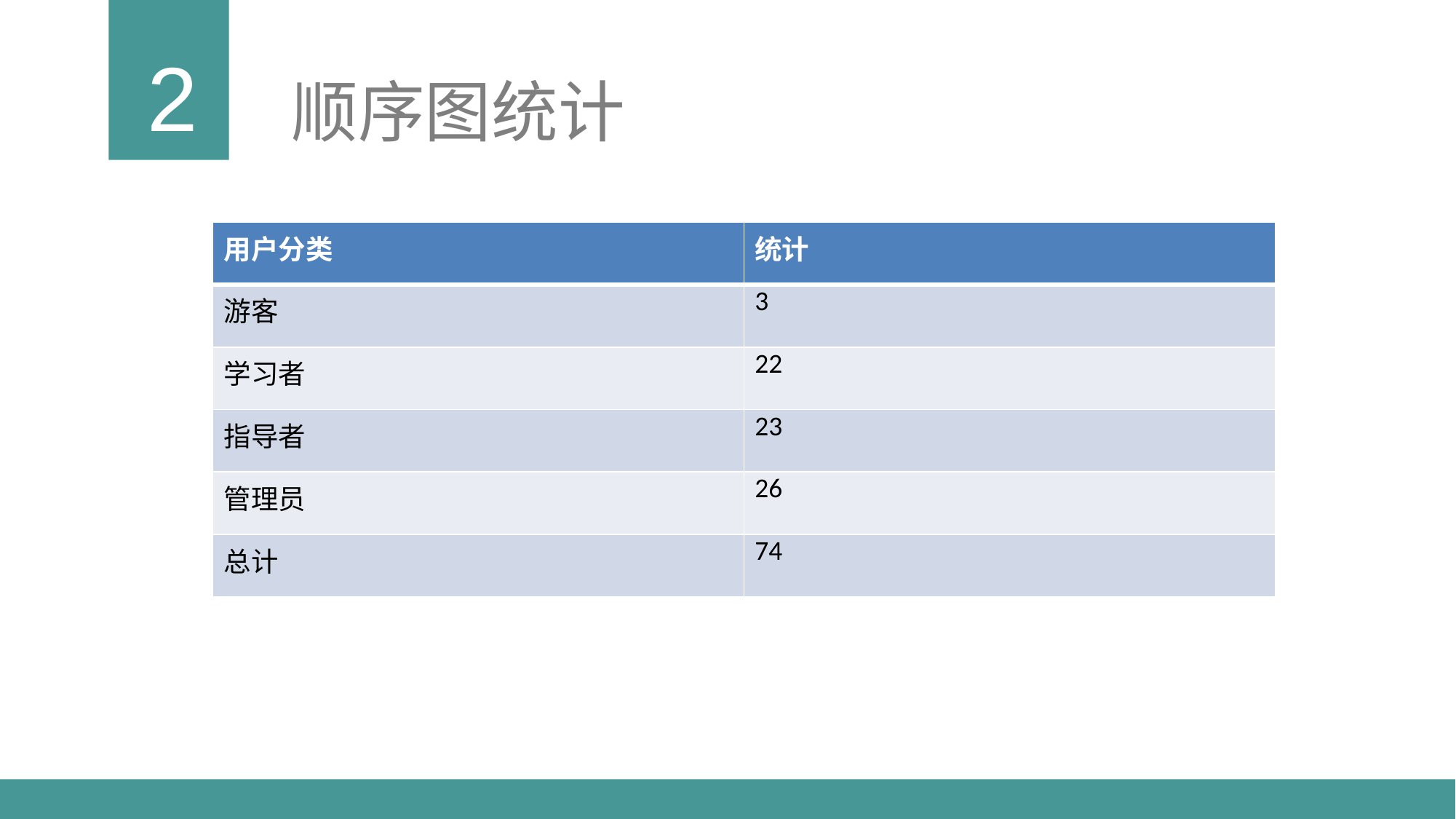

2
顺序图统计
| 用户分类 | 统计 |
| --- | --- |
| 游客 | 3 |
| 学习者 | 22 |
| 指导者 | 23 |
| 管理员 | 26 |
| 总计 | 74 |